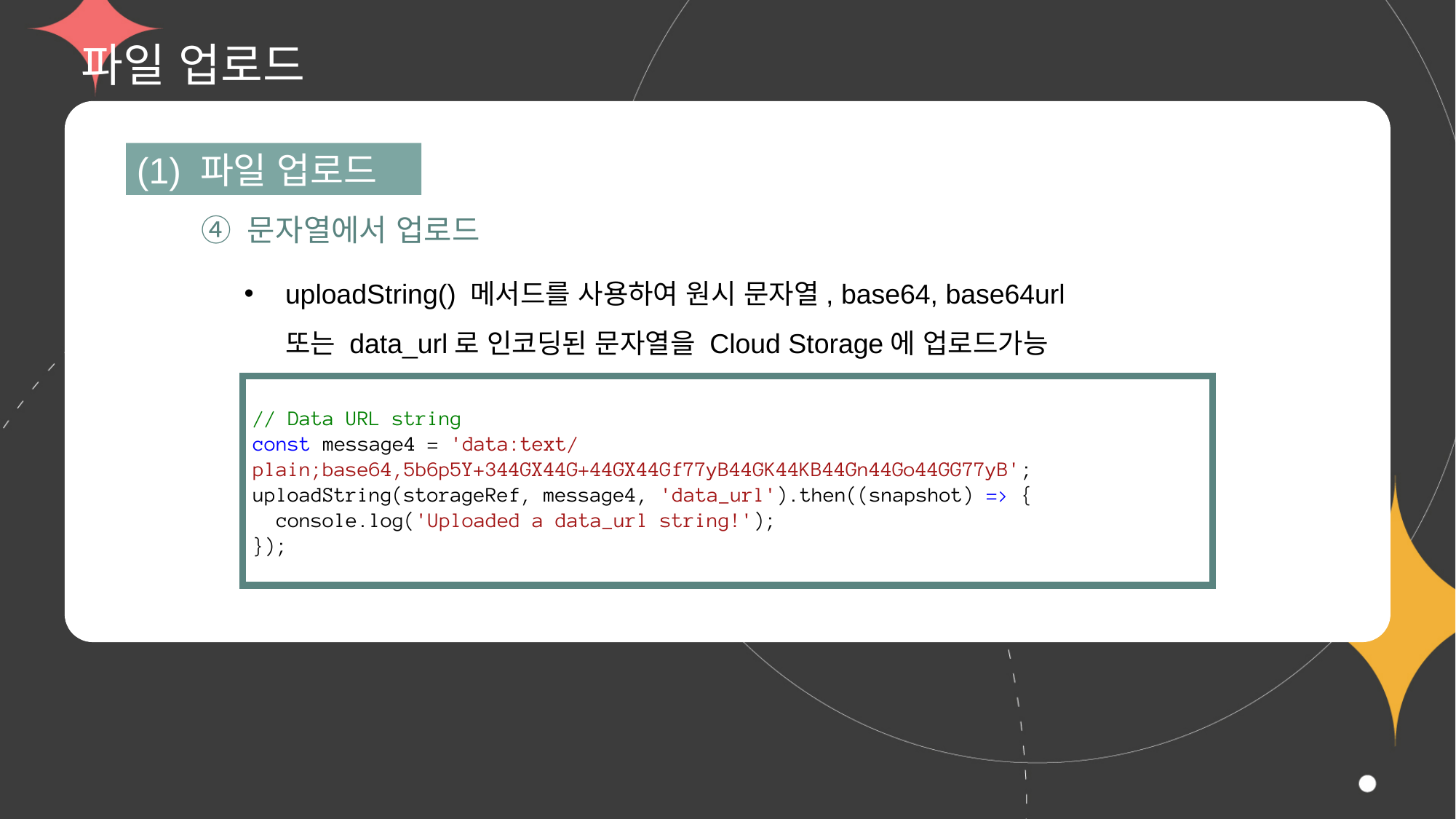

# 파일 업로드
(1) 파일 업로드
④ 문자열에서 업로드
uploadString() 메서드를 사용하여 원시 문자열, base64, base64url
또는 data_url로 인코딩된 문자열을 Cloud Storage에 업로드가능
// Data URL string
const message4 = 'data:text/plain;base64,5b6p5Y+344GX44G+44GX44Gf77yB44GK44KB44Gn44Go44GG77yB';
uploadString(storageRef, message4, 'data_url').then((snapshot) => {
  console.log('Uploaded a data_url string!');
});